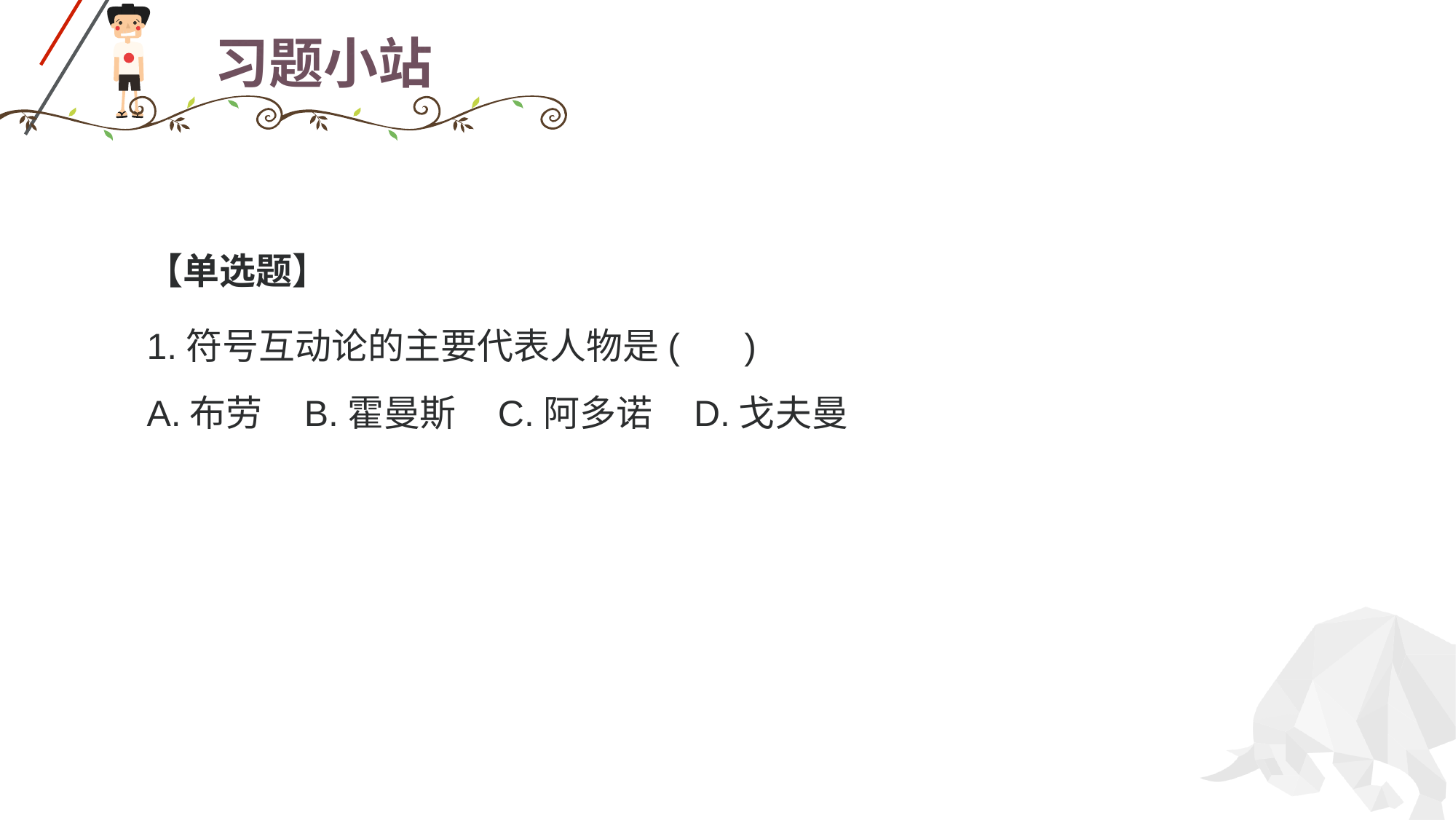

1.2第二节 社会学主要理论流派
# 习题小站

【单选题】
1.符号互动论的主要代表人物是(      )
A.布劳    B.霍曼斯    C.阿多诺    D.戈夫曼